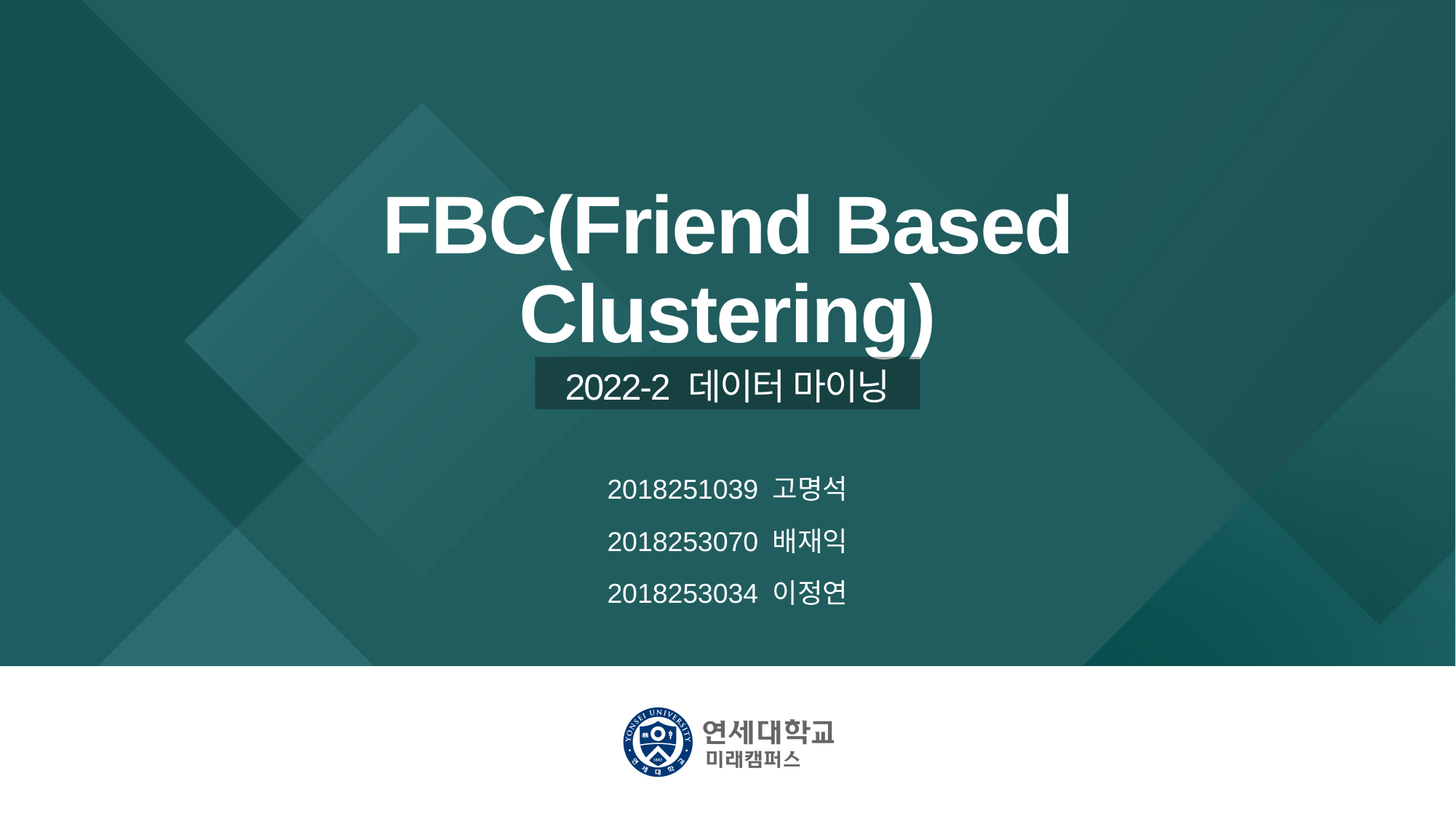

# FBC(Friend Based Clustering)
2022-2 데이터 마이닝
2018251039 고명석
2018253070 배재익
2018253034 이정연